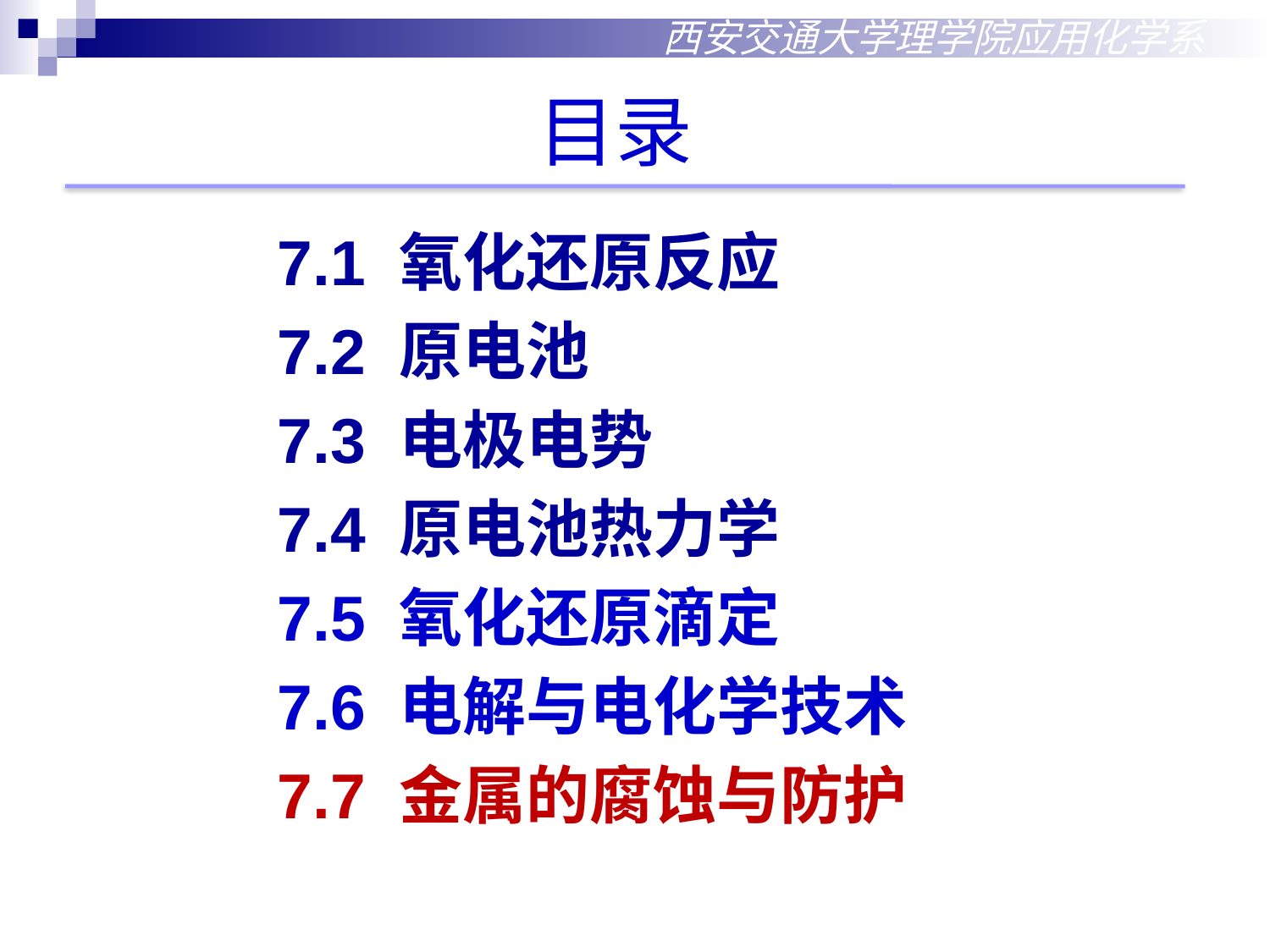

西安交通大学理学院应用化学系
目录

7.1 氧化还原反应
7.2 原电池
7.3 电极电势
7.4 原电池热力学
7.5 氧化还原滴定
7.6 电解与电化学技术
7.7 金属的腐蚀与防护